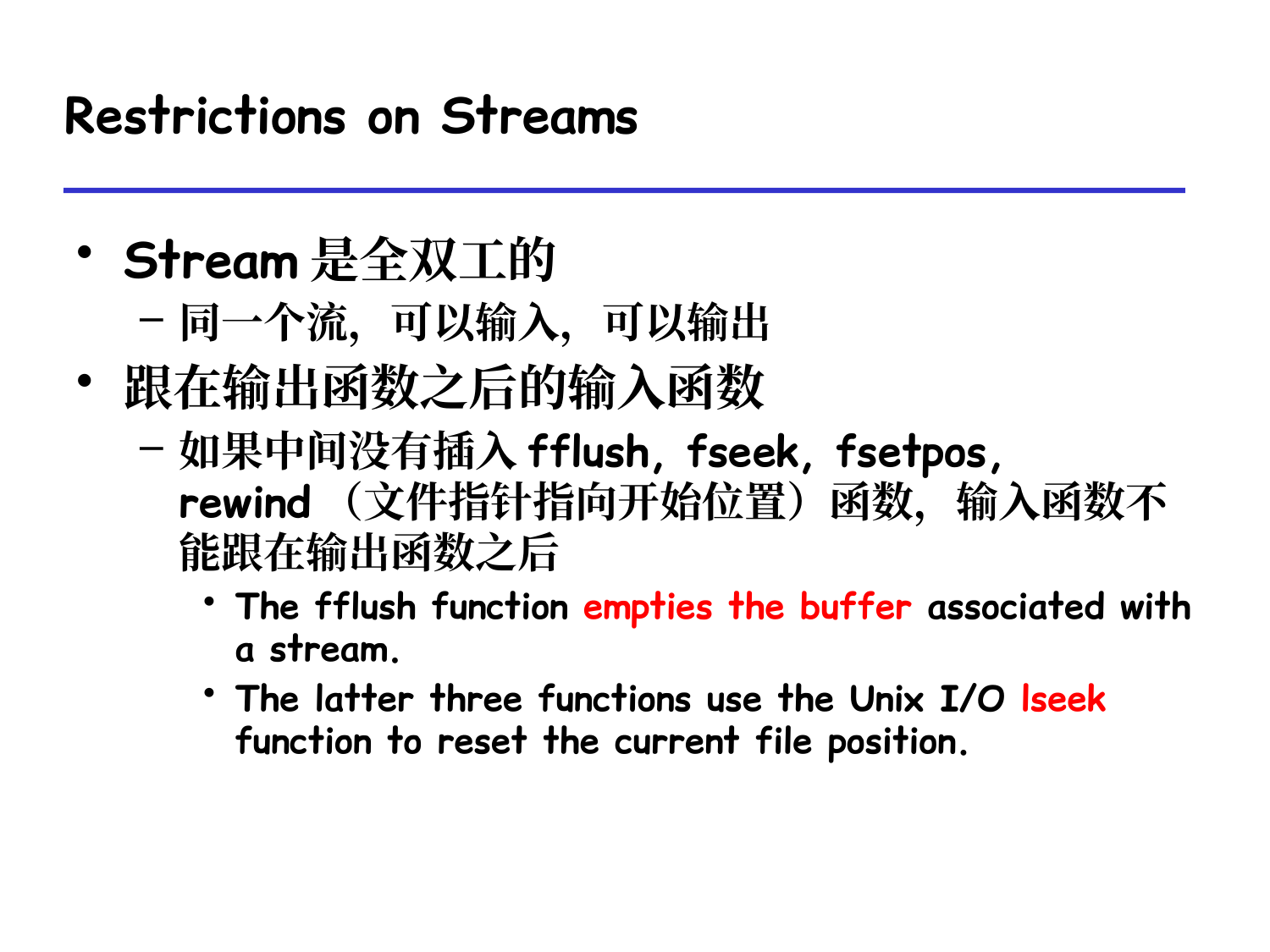

# Restrictions on Streams
Stream是全双工的
同一个流，可以输入，可以输出
跟在输出函数之后的输入函数
如果中间没有插入fflush, fseek, fsetpos, rewind（文件指针指向开始位置）函数，输入函数不能跟在输出函数之后
The fflush function empties the buffer associated with a stream.
The latter three functions use the Unix I/O lseek function to reset the current file position.